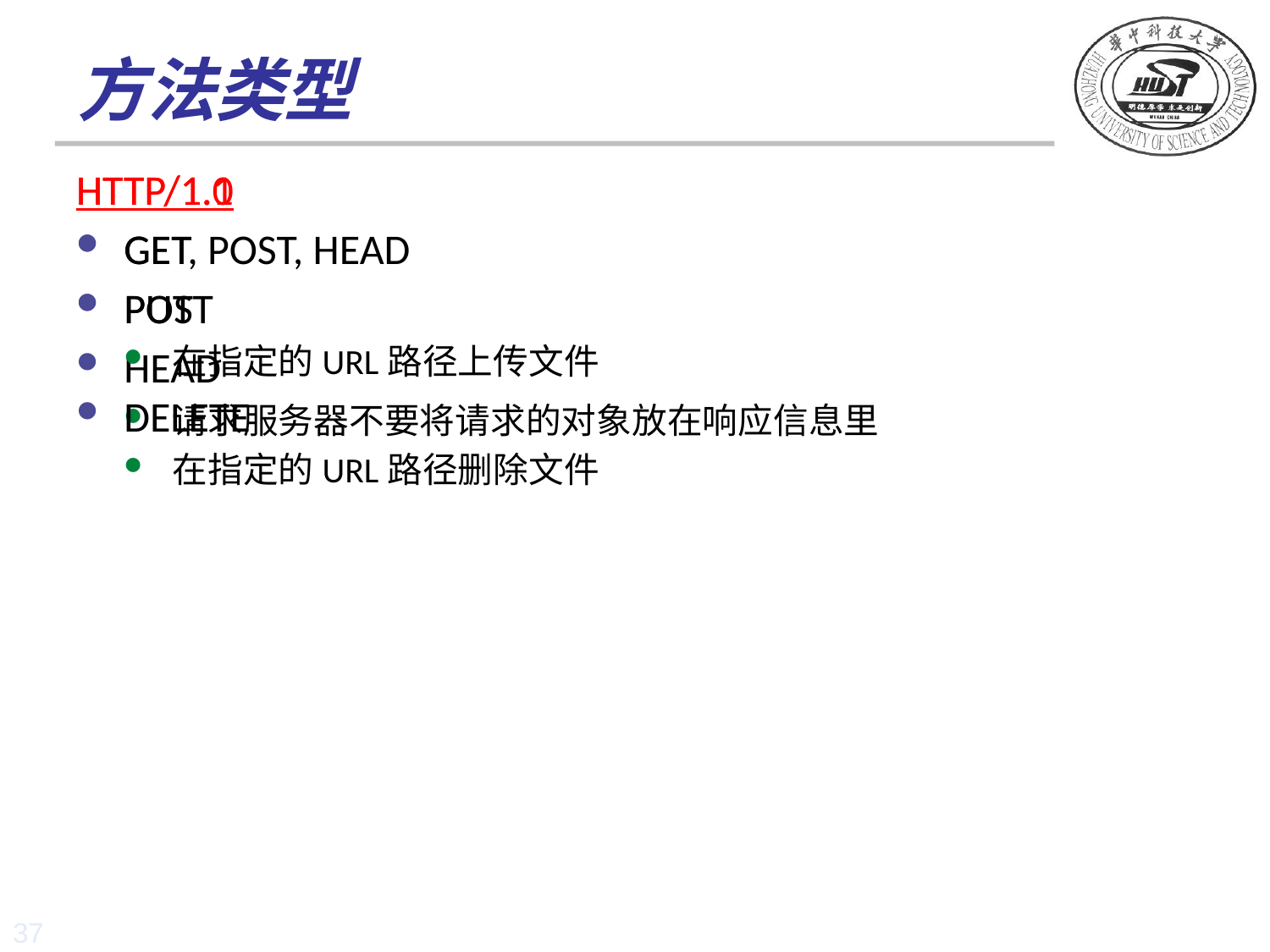

# 方法类型
HTTP/1.0
GET
POST
HEAD
请求服务器不要将请求的对象放在响应信息里
HTTP/1.1
GET, POST, HEAD
PUT
在指定的URL路径上传文件
DELETE
在指定的URL路径删除文件
37